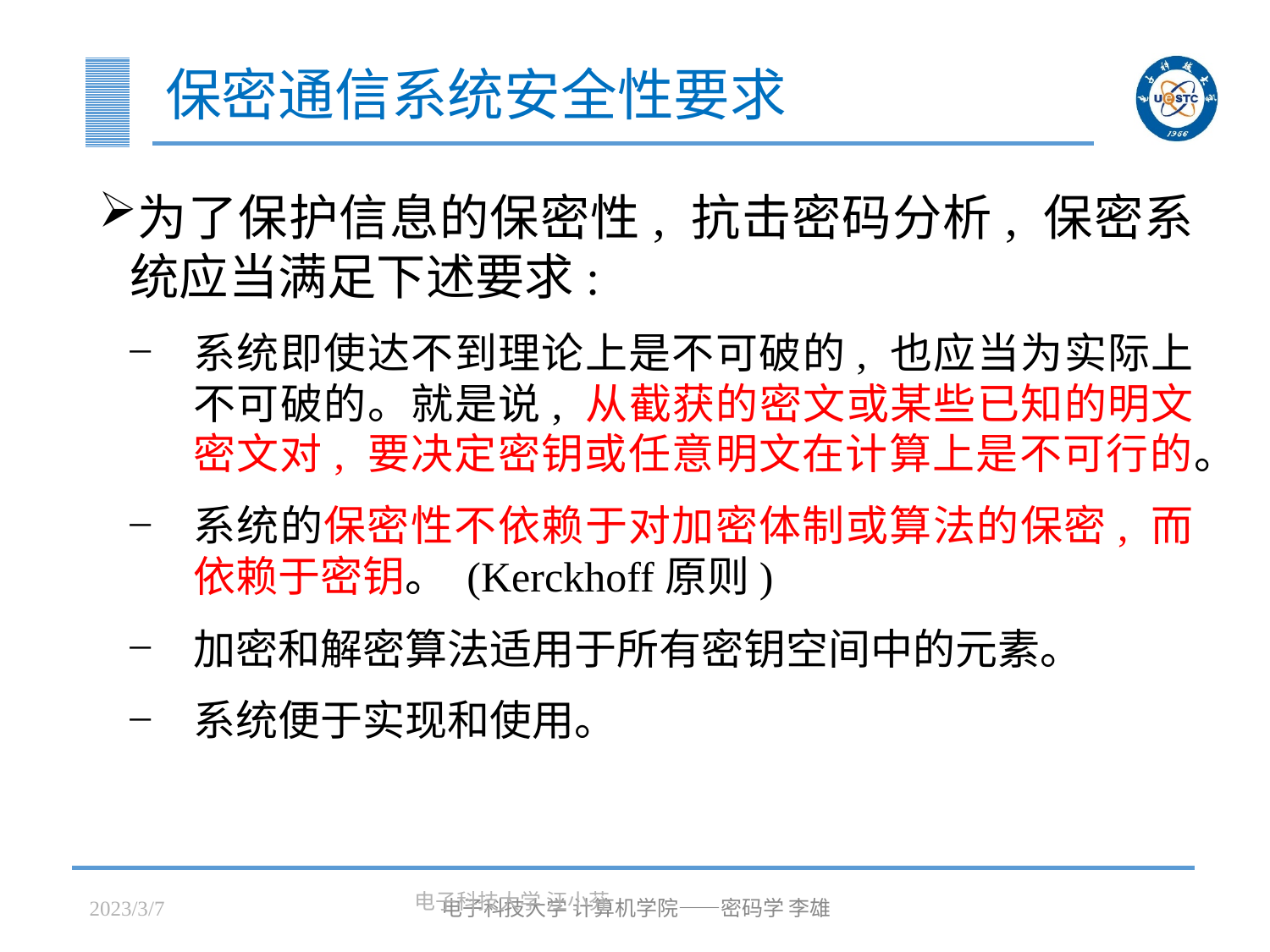

# 保密通信系统安全性要求
为了保护信息的保密性, 抗击密码分析, 保密系统应当满足下述要求:
系统即使达不到理论上是不可破的, 也应当为实际上不可破的。就是说, 从截获的密文或某些已知的明文密文对, 要决定密钥或任意明文在计算上是不可行的。
系统的保密性不依赖于对加密体制或算法的保密, 而依赖于密钥。 (Kerckhoff原则)
加密和解密算法适用于所有密钥空间中的元素。
系统便于实现和使用。
2023/3/7
电子科技大学 汪小芬
电子科技大学 计算机学院——密码学 李雄